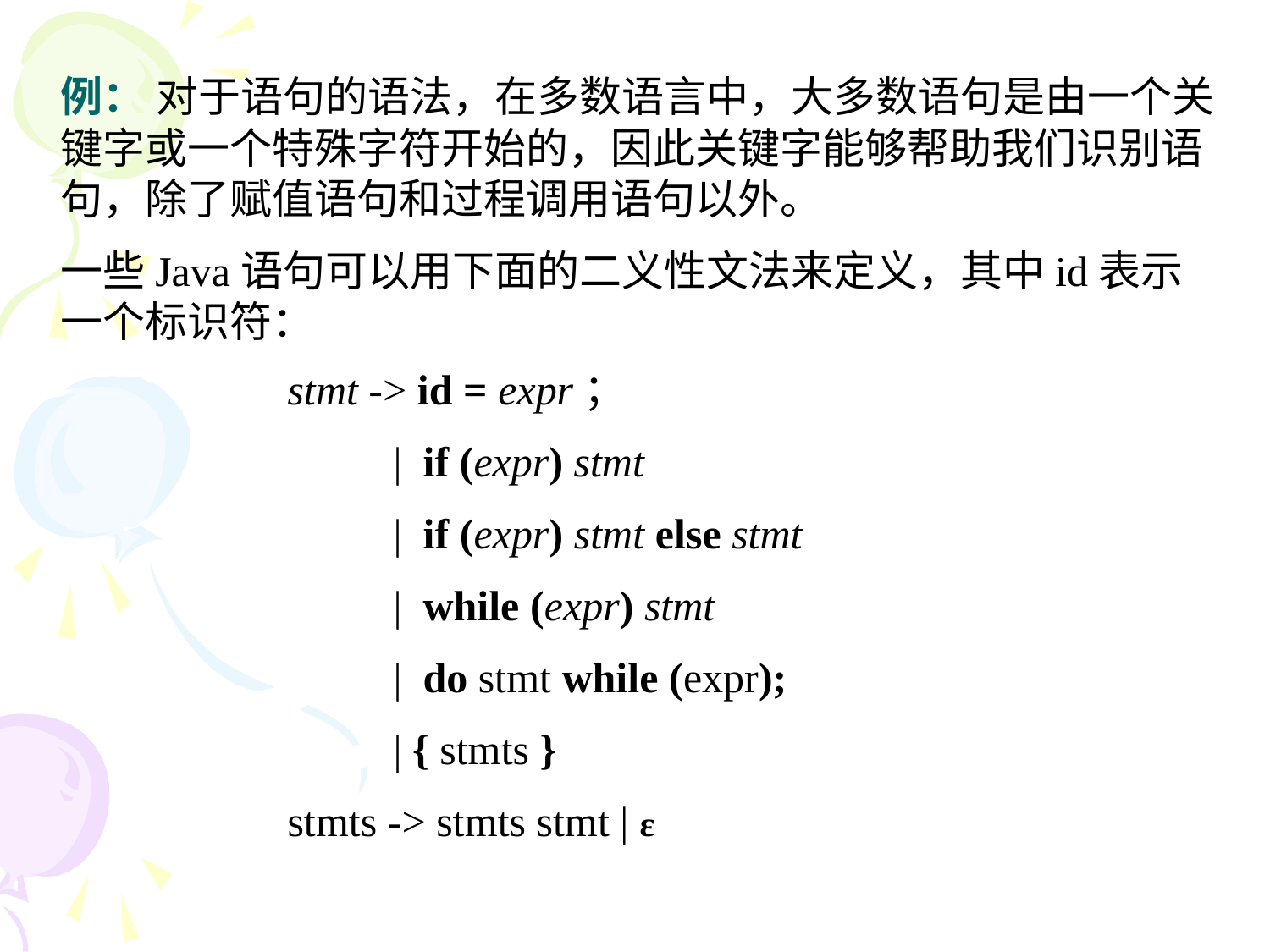

例： 对于语句的语法，在多数语言中，大多数语句是由一个关键字或一个特殊字符开始的，因此关键字能够帮助我们识别语句，除了赋值语句和过程调用语句以外。
一些Java语句可以用下面的二义性文法来定义，其中id表示一个标识符：
stmt -> id = expr；
          |  if (expr) stmt
          |  if (expr) stmt else stmt
          |  while (expr) stmt
          |  do stmt while (expr);
          | { stmts }
stmts -> stmts stmt | ε
29